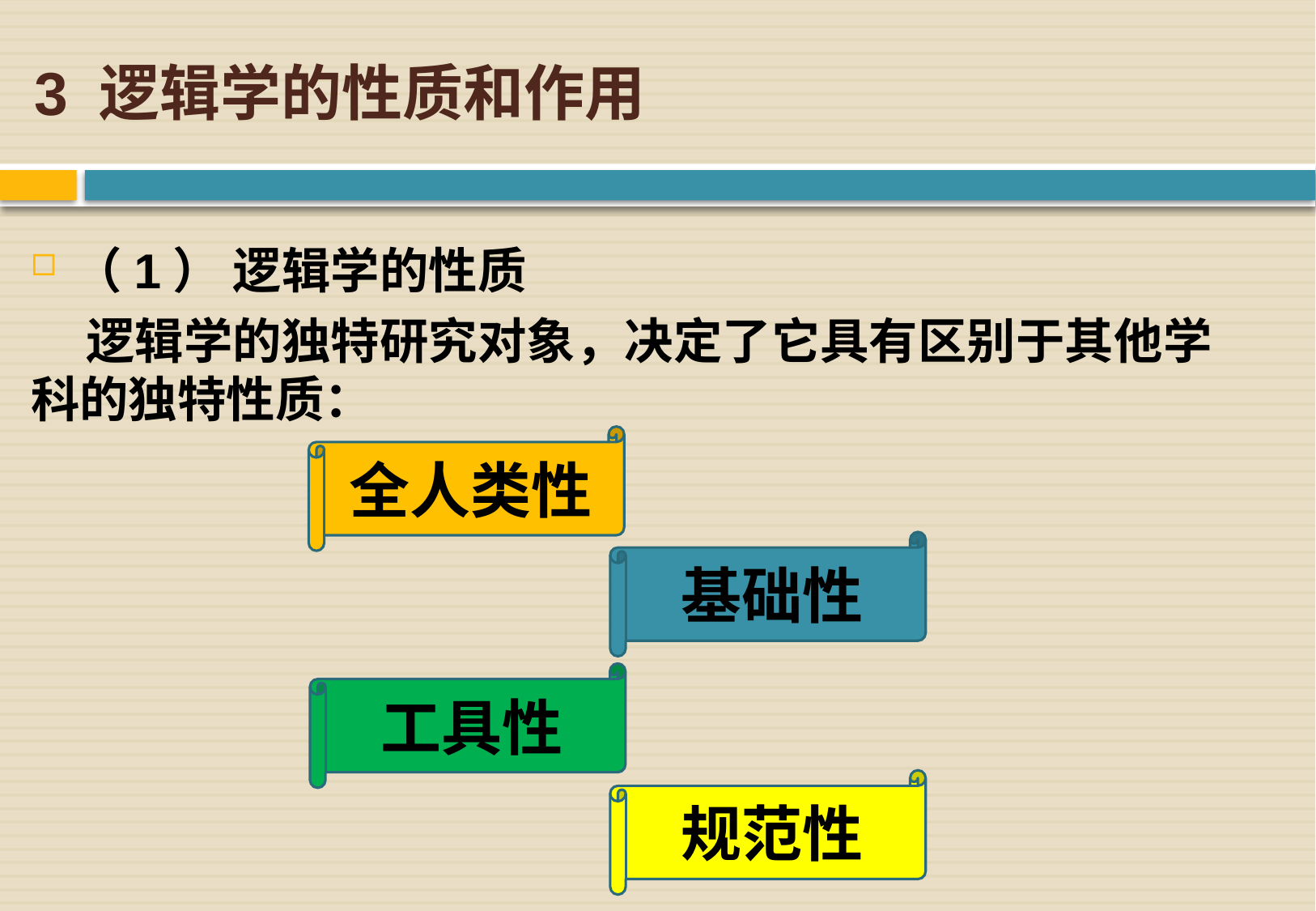

# 3 逻辑学的性质和作用
（1） 逻辑学的性质
    逻辑学的独特研究对象，决定了它具有区别于其他学科的独特性质：
全人类性
基础性
工具性
规范性